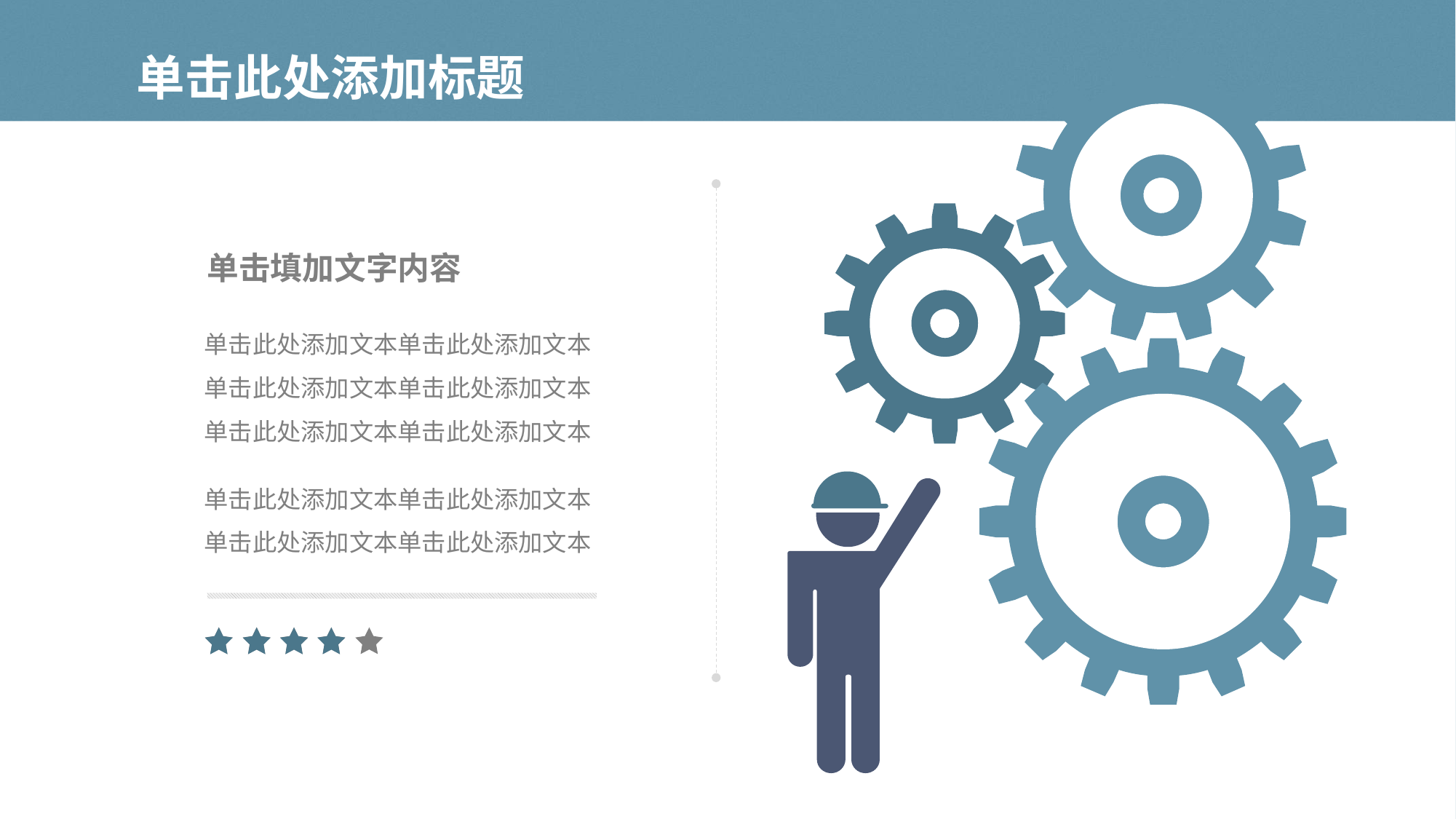

# 单击此处添加标题

单击填加文字内容
单击此处添加文本单击此处添加文本
单击此处添加文本单击此处添加文本
单击此处添加文本单击此处添加文本

单击此处添加文本单击此处添加文本
单击此处添加文本单击此处添加文本